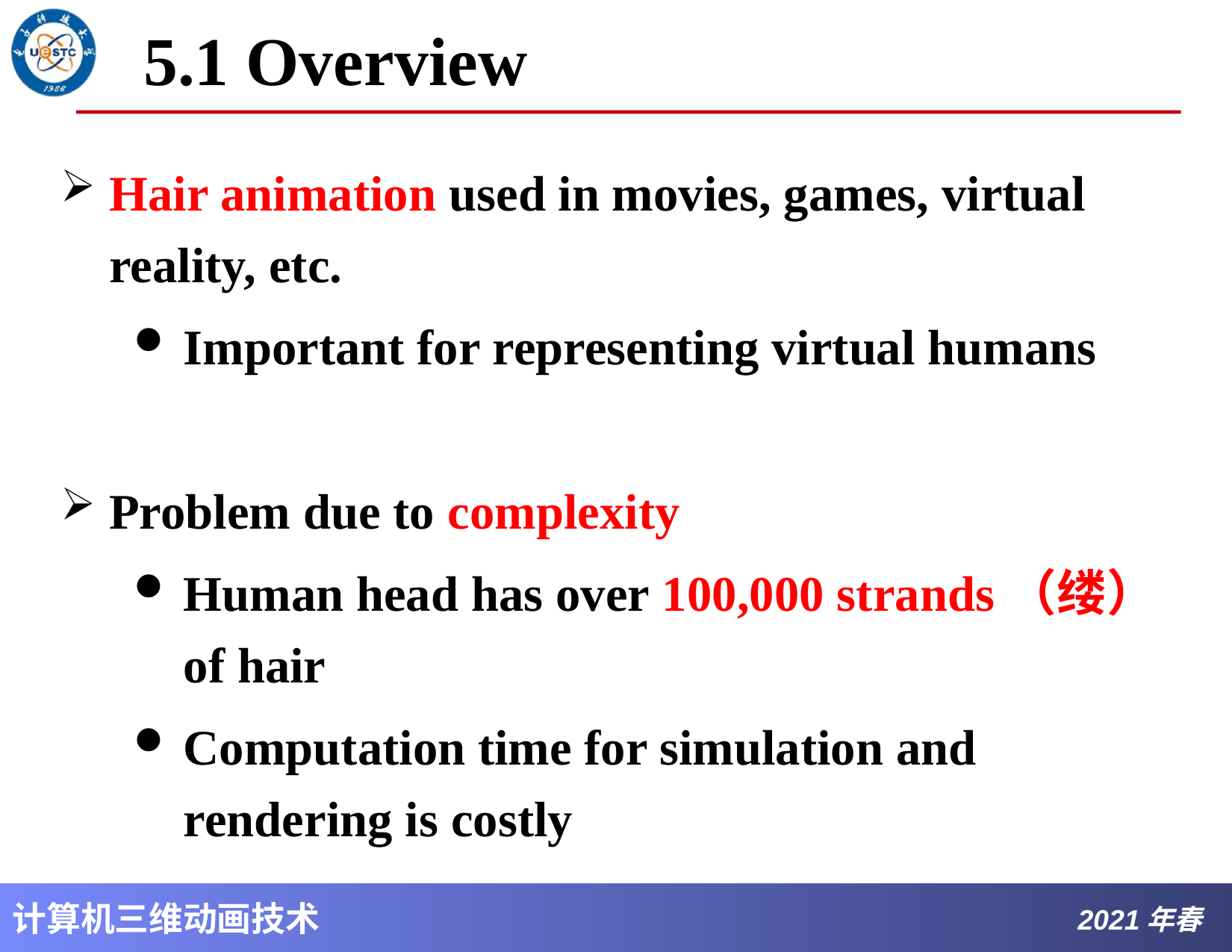

# 5.1 Overview
Hair animation used in movies, games, virtual reality, etc.
Important for representing virtual humans

Problem due to complexity
Human head has over 100,000 strands（缕） of hair
Computation time for simulation and rendering is costly